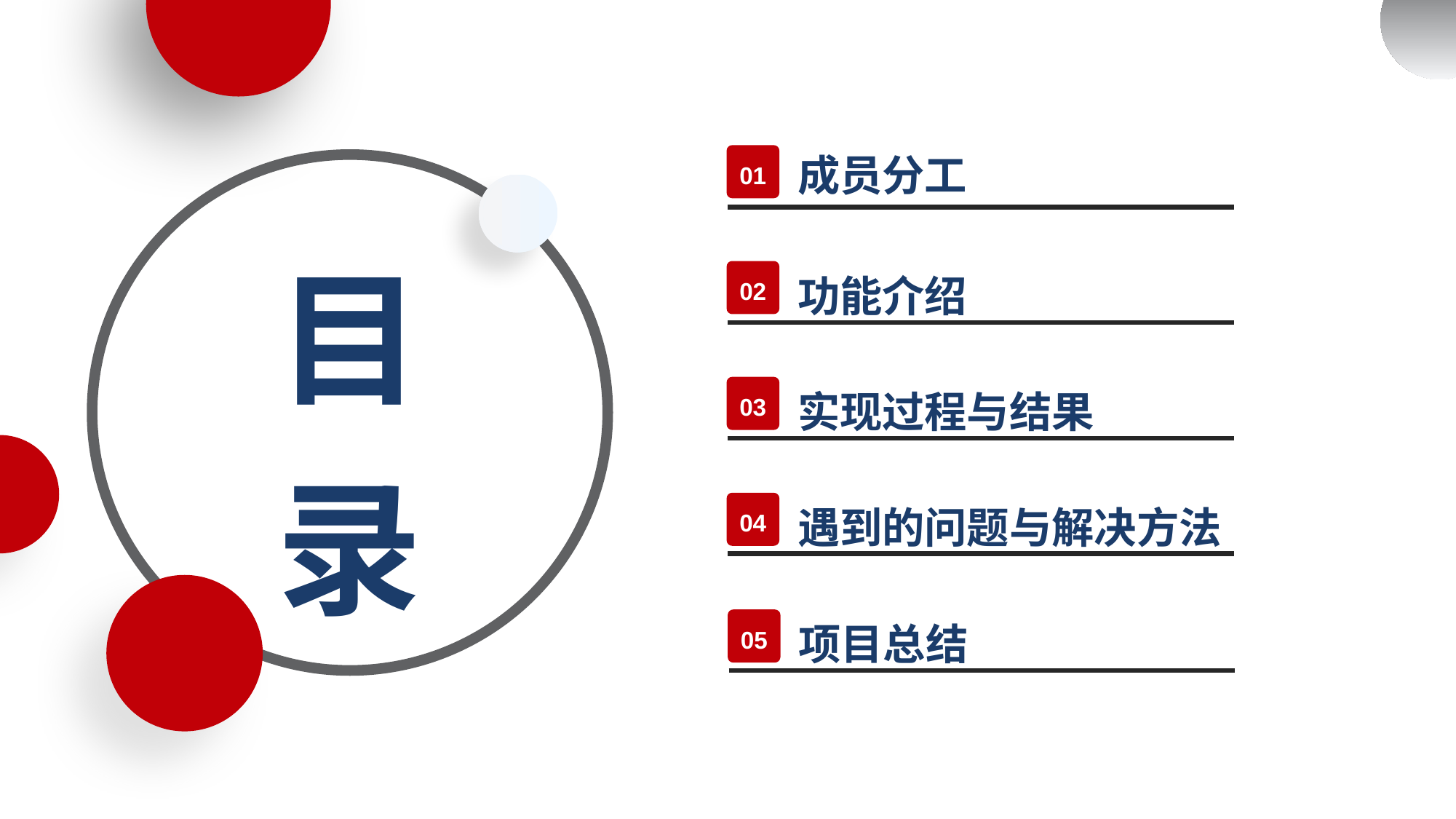

成员分工
01

1
目录
功能介绍
02
实现过程与结果
03

遇到的问题与解决方法
04

项目总结
05